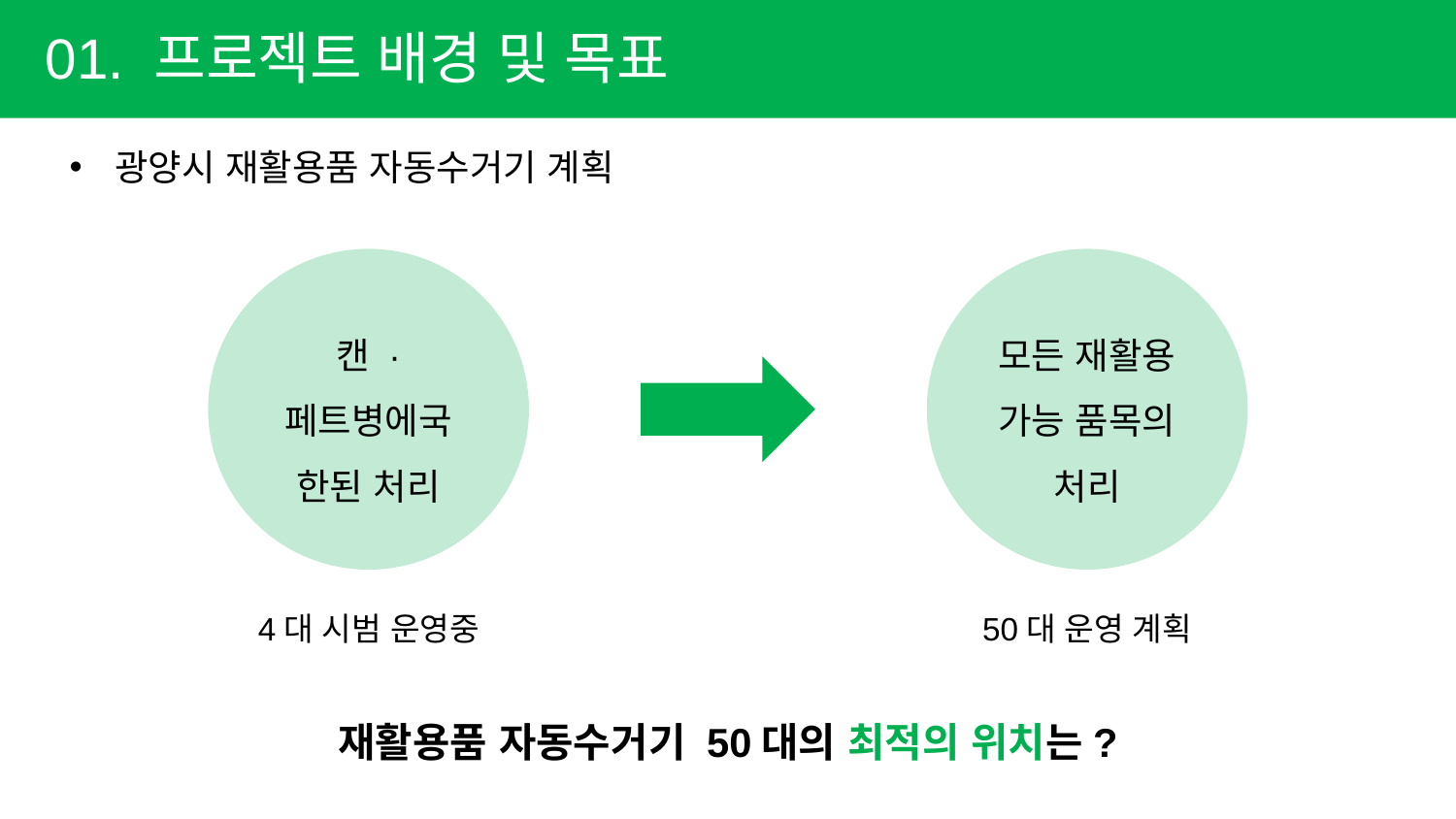

01. 프로젝트 배경 및 목표
광양시 재활용품 자동수거기 계획
캔 · 페트병에국한된 처리
모든 재활용 가능 품목의 처리

50대 운영 계획
4대 시범 운영중
재활용품 자동수거기 50대의 최적의 위치는?